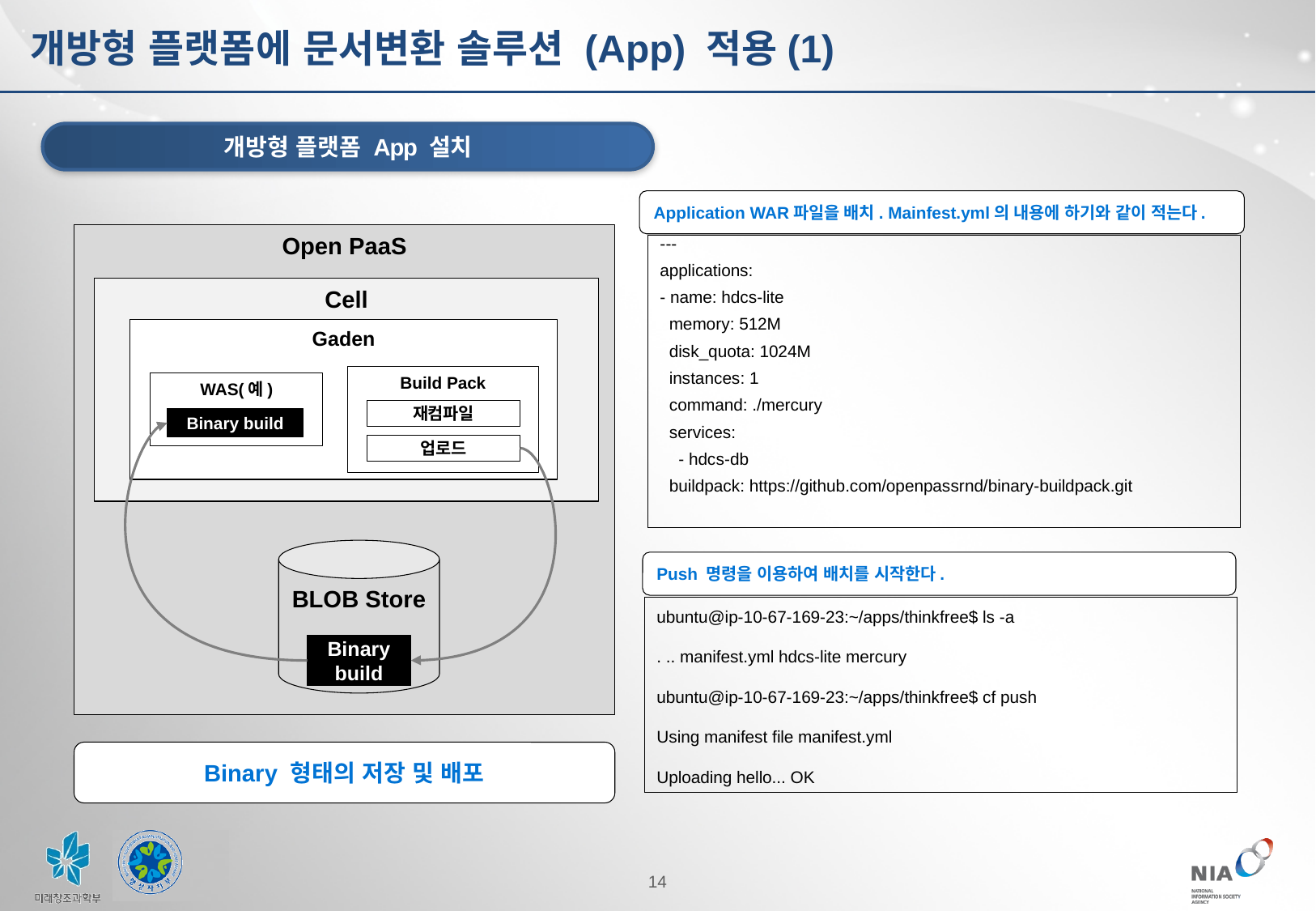

개방형 플랫폼에 문서변환 솔루션 (App) 적용(1)
개방형 플랫폼 App 설치
Application WAR파일을 배치. Mainfest.yml의 내용에 하기와 같이 적는다.
Open PaaS
Cell
Gaden
Build Pack
재컴파일
업로드
WAS(예)
Binary build
BLOB Store
Binary build
---
applications:
- name: hdcs-lite
  memory: 512M
  disk_quota: 1024M
  instances: 1
  command: ./mercury
  services:
    - hdcs-db
  buildpack: https://github.com/openpassrnd/binary-buildpack.git

Push 명령을 이용하여 배치를 시작한다.
ubuntu@ip-10-67-169-23:~/apps/thinkfree$ ls -a
. .. manifest.yml hdcs-lite mercury
ubuntu@ip-10-67-169-23:~/apps/thinkfree$ cf push
Using manifest file manifest.yml
Uploading hello... OK
Binary 형태의 저장 및 배포